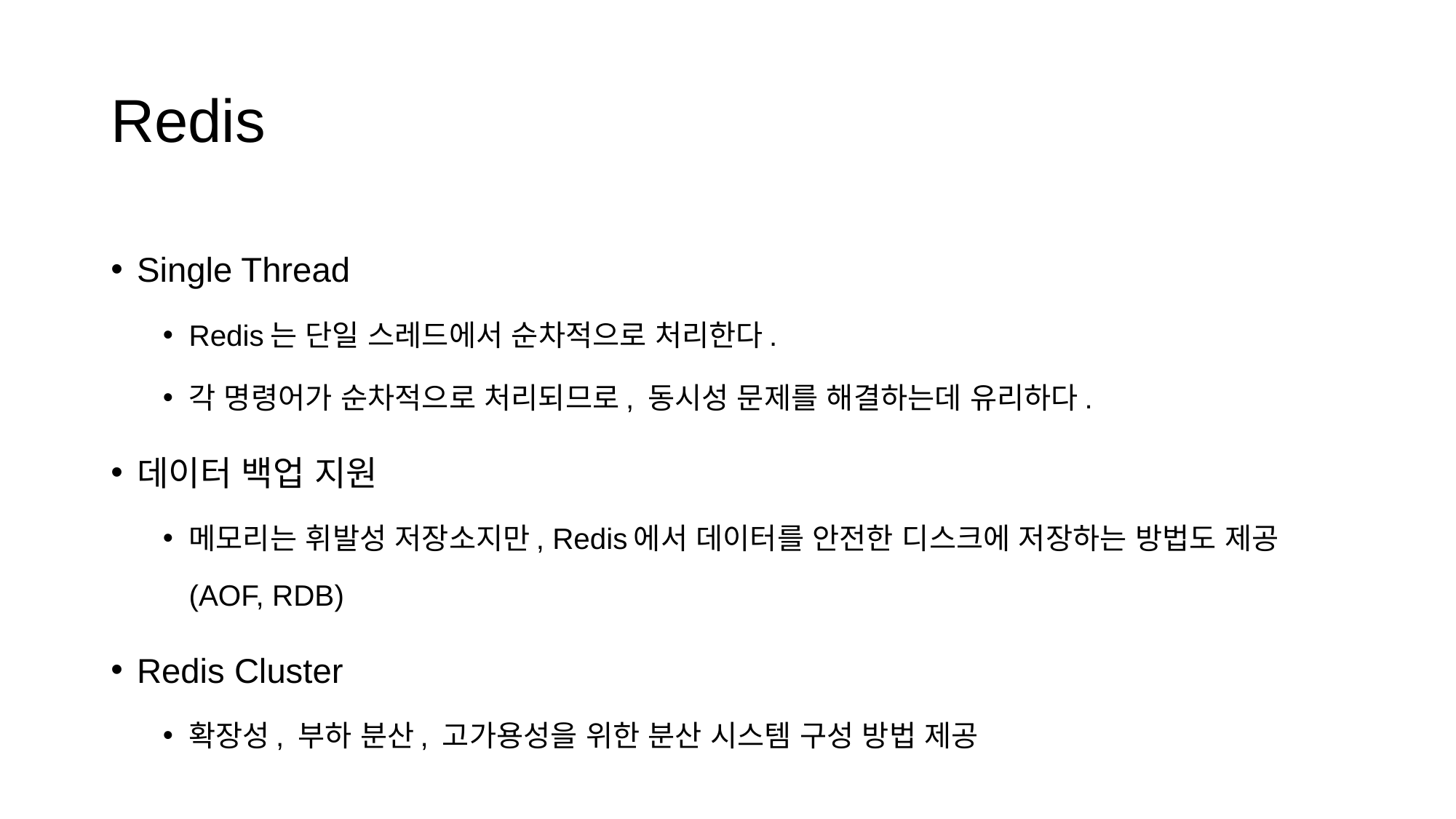

# Redis
Single Thread
Redis는 단일 스레드에서 순차적으로 처리한다.
각 명령어가 순차적으로 처리되므로, 동시성 문제를 해결하는데 유리하다.
데이터 백업 지원
메모리는 휘발성 저장소지만, Redis에서 데이터를 안전한 디스크에 저장하는 방법도 제공(AOF, RDB)
Redis Cluster
확장성, 부하 분산, 고가용성을 위한 분산 시스템 구성 방법 제공